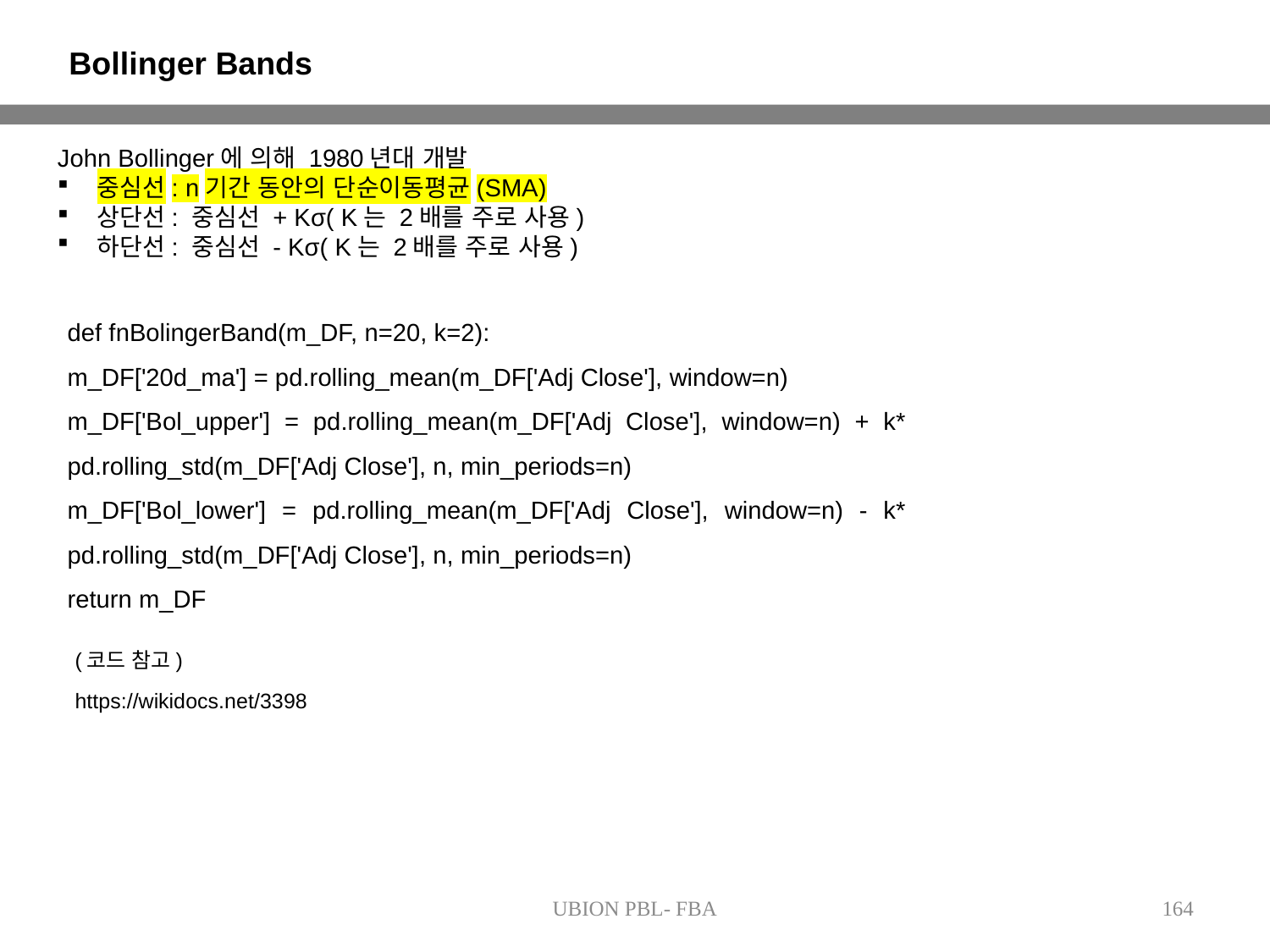

Bollinger Bands

John Bollinger에 의해 1980년대 개발
중심선: n기간 동안의 단순이동평균(SMA)
상단선: 중심선 + Kσ( K는 2배를 주로 사용)
하단선: 중심선 - Kσ( K는 2배를 주로 사용)
def fnBolingerBand(m_DF, n=20, k=2):
m_DF['20d_ma'] = pd.rolling_mean(m_DF['Adj Close'], window=n)
m_DF['Bol_upper'] = pd.rolling_mean(m_DF['Adj Close'], window=n) + k* pd.rolling_std(m_DF['Adj Close'], n, min_periods=n)
m_DF['Bol_lower'] = pd.rolling_mean(m_DF['Adj Close'], window=n) - k* pd.rolling_std(m_DF['Adj Close'], n, min_periods=n)
return m_DF
(코드 참고)
https://wikidocs.net/3398
UBION PBL- FBA
164